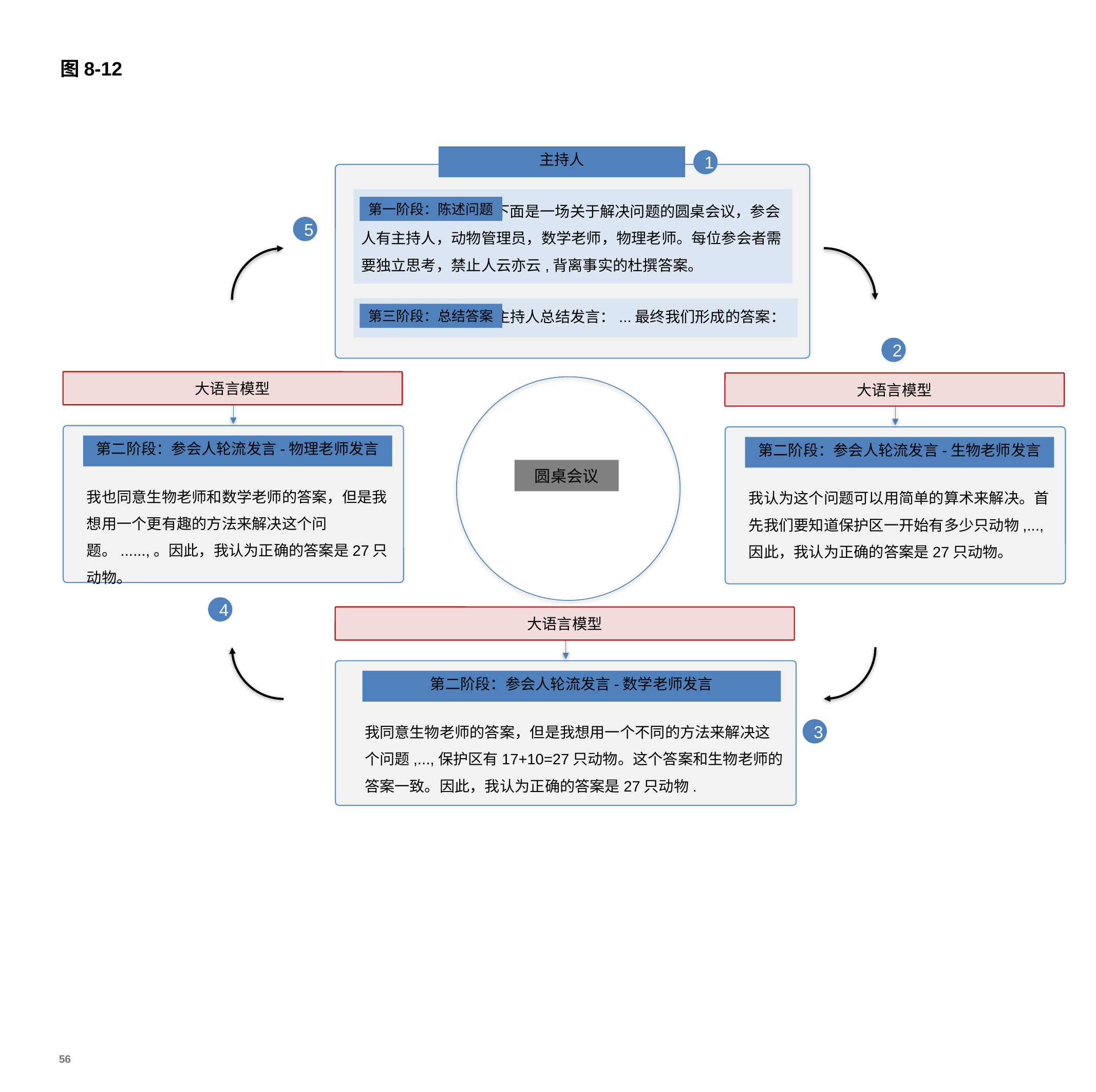

# 图8-12
主持人
1

                                       下面是一场关于解决问题的圆桌会议，参会人有主持人，动物管理员，数学老师，物理老师。每位参会者需要独立思考，禁止人云亦云,背离事实的杜撰答案。
第一阶段：陈述问题
5

                                       主持人总结发言：...最终我们形成的答案：

第三阶段：总结答案
2
大语言模型

第二阶段：参会人轮流发言-物理老师发言
我也同意生物老师和数学老师的答案，但是我想用一个更有趣的方法来解决这个问题。......,。因此，我认为正确的答案是27只动物。
大语言模型

第二阶段：参会人轮流发言-生物老师发言
我认为这个问题可以用简单的算术来解决。首先我们要知道保护区一开始有多少只动物,...,因此，我认为正确的答案是27只动物。

圆桌会议

4
大语言模型

第二阶段：参会人轮流发言-数学老师发言
我同意生物老师的答案，但是我想用一个不同的方法来解决这个问题,...,保护区有17+10=27只动物。这个答案和生物老师的答案一致。因此，我认为正确的答案是27只动物.
3